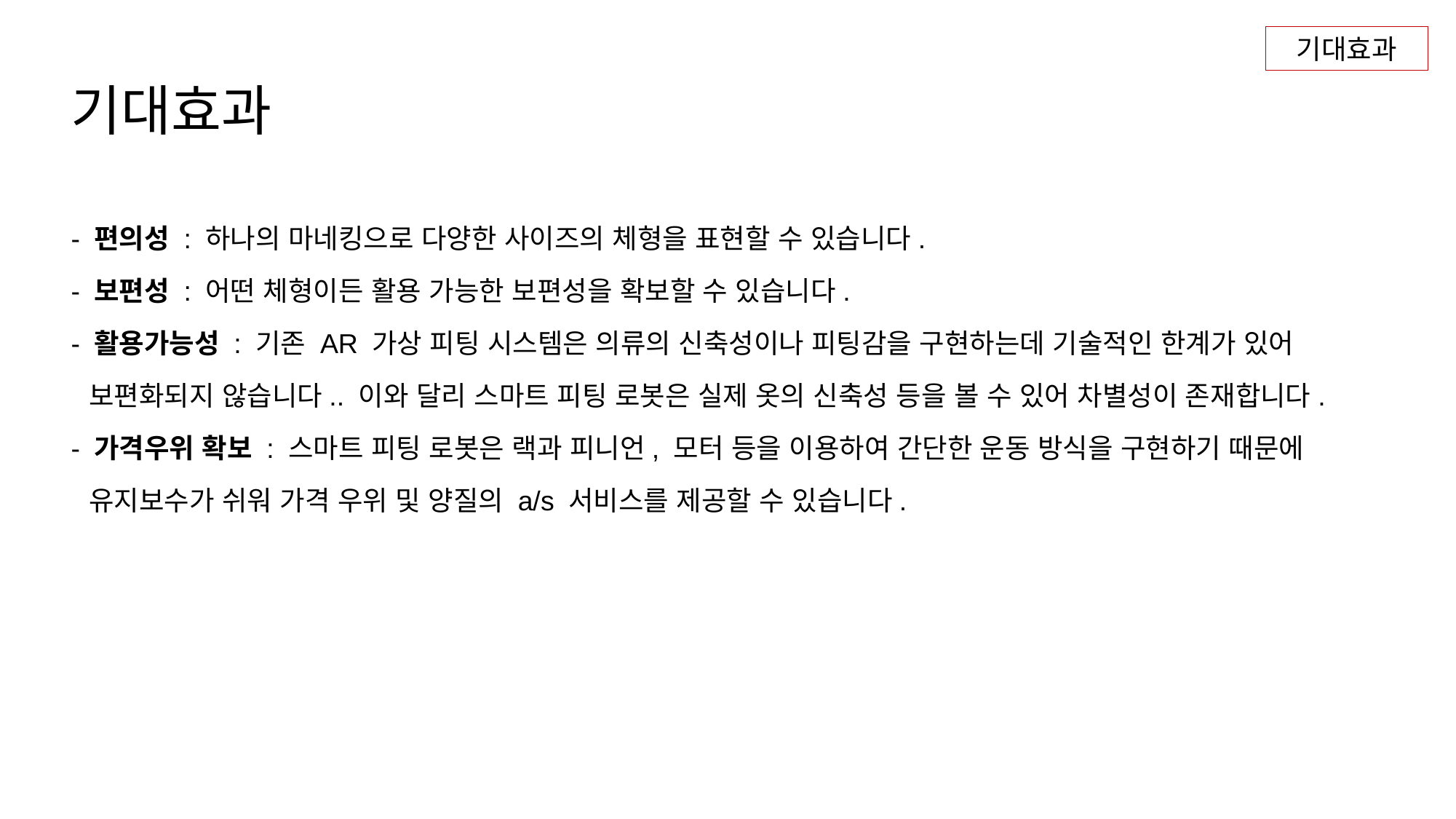

기대효과
기대효과
- 편의성 : 하나의 마네킹으로 다양한 사이즈의 체형을 표현할 수 있습니다.
- 보편성 : 어떤 체형이든 활용 가능한 보편성을 확보할 수 있습니다.
- 활용가능성 : 기존 AR 가상 피팅 시스템은 의류의 신축성이나 피팅감을 구현하는데 기술적인 한계가 있어 보편화되지 않습니다.. 이와 달리 스마트 피팅 로봇은 실제 옷의 신축성 등을 볼 수 있어 차별성이 존재합니다.
- 가격우위 확보 : 스마트 피팅 로봇은 랙과 피니언, 모터 등을 이용하여 간단한 운동 방식을 구현하기 때문에 유지보수가 쉬워 가격 우위 및 양질의 a/s 서비스를 제공할 수 있습니다.